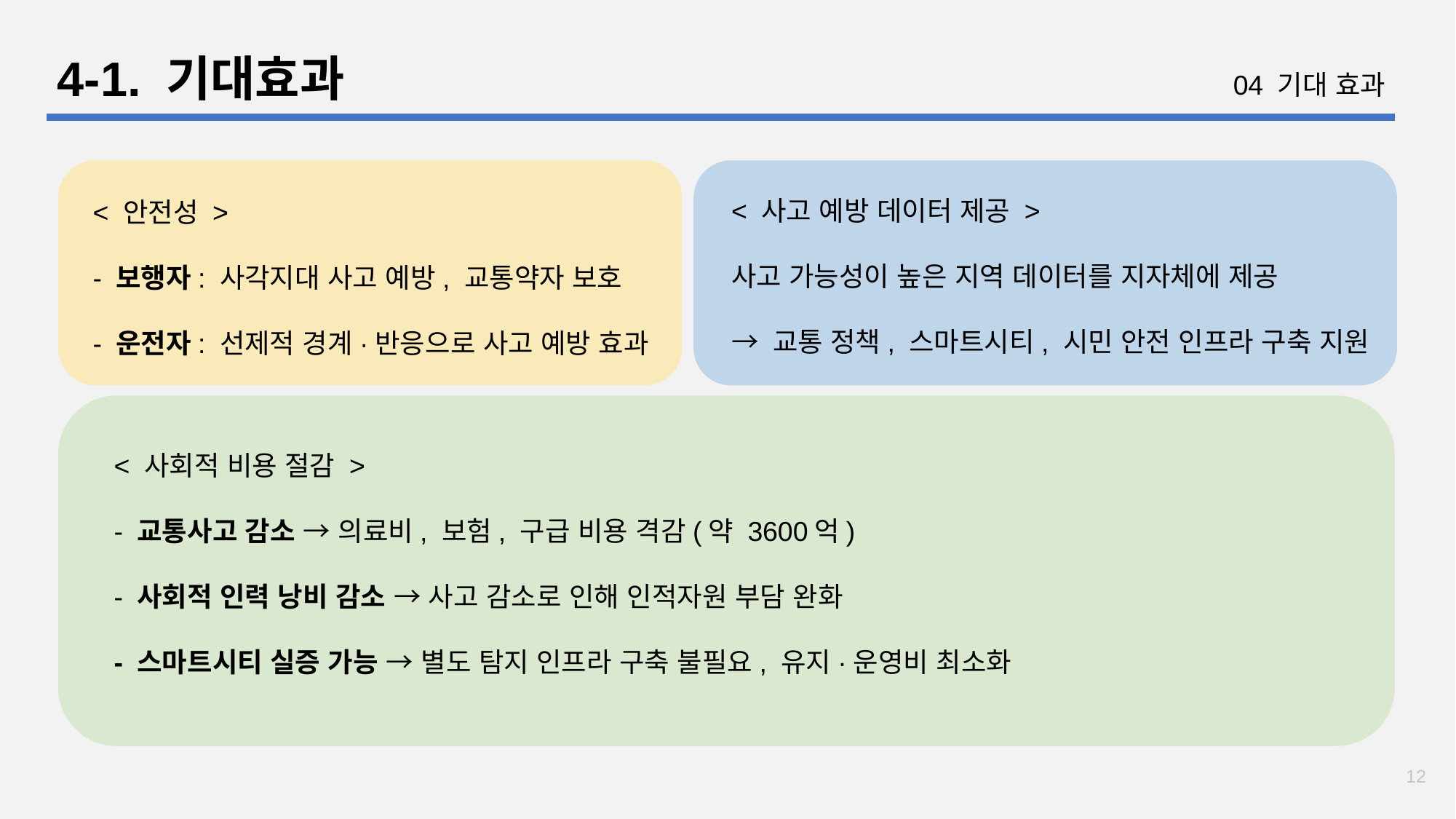

4-1. 기대효과
04 기대 효과

< 안전성 >
- 보행자: 사각지대 사고 예방, 교통약자 보호
- 운전자: 선제적 경계·반응으로 사고 예방 효과

< 사고 예방 데이터 제공 >
사고 가능성이 높은 지역 데이터를 지자체에 제공
→ 교통 정책, 스마트시티, 시민 안전 인프라 구축 지원
< 사회적 비용 절감 >
- 교통사고 감소 → 의료비, 보험, 구급 비용 격감(약 3600억)
- 사회적 인력 낭비 감소 → 사고 감소로 인해 인적자원 부담 완화
- 스마트시티 실증 가능 → 별도 탐지 인프라 구축 불필요, 유지·운영비 최소화

12